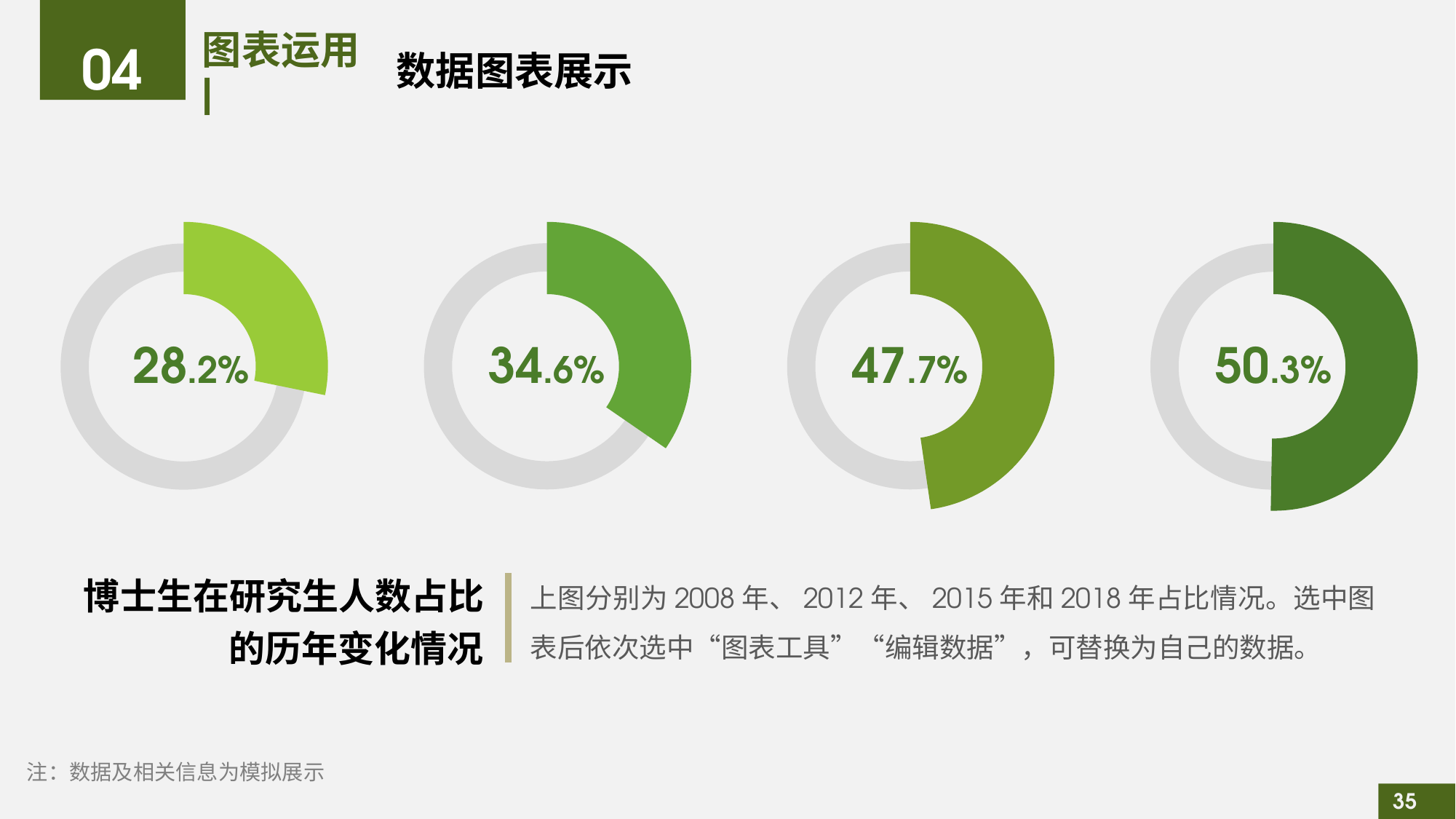

04
# 图表运用 |
数据图表展示

### Chart

| Category | 销售额 |
|---|---|
| 第一季度 | 0.282 |
| 第二季度 | 0.718 |

### Chart

| Category | 销售额 |
|---|---|
| 第一季度 | 0.346 |
| 第二季度 | 0.654 |

### Chart

| Category | 销售额 |
|---|---|
| 第一季度 | 0.477 |
| 第二季度 | 0.523 |

### Chart

| Category | 销售额 |
|---|---|
| 第一季度 | 0.503 |
| 第二季度 | 0.497 |

28.2%
34.6%
47.7%
50.3%
博士生在研究生人数占比
的历年变化情况
上图分别为2008年、2012年、2015年和2018年占比情况。选中图表后依次选中“图表工具”“编辑数据”，可替换为自己的数据。
注：数据及相关信息为模拟展示